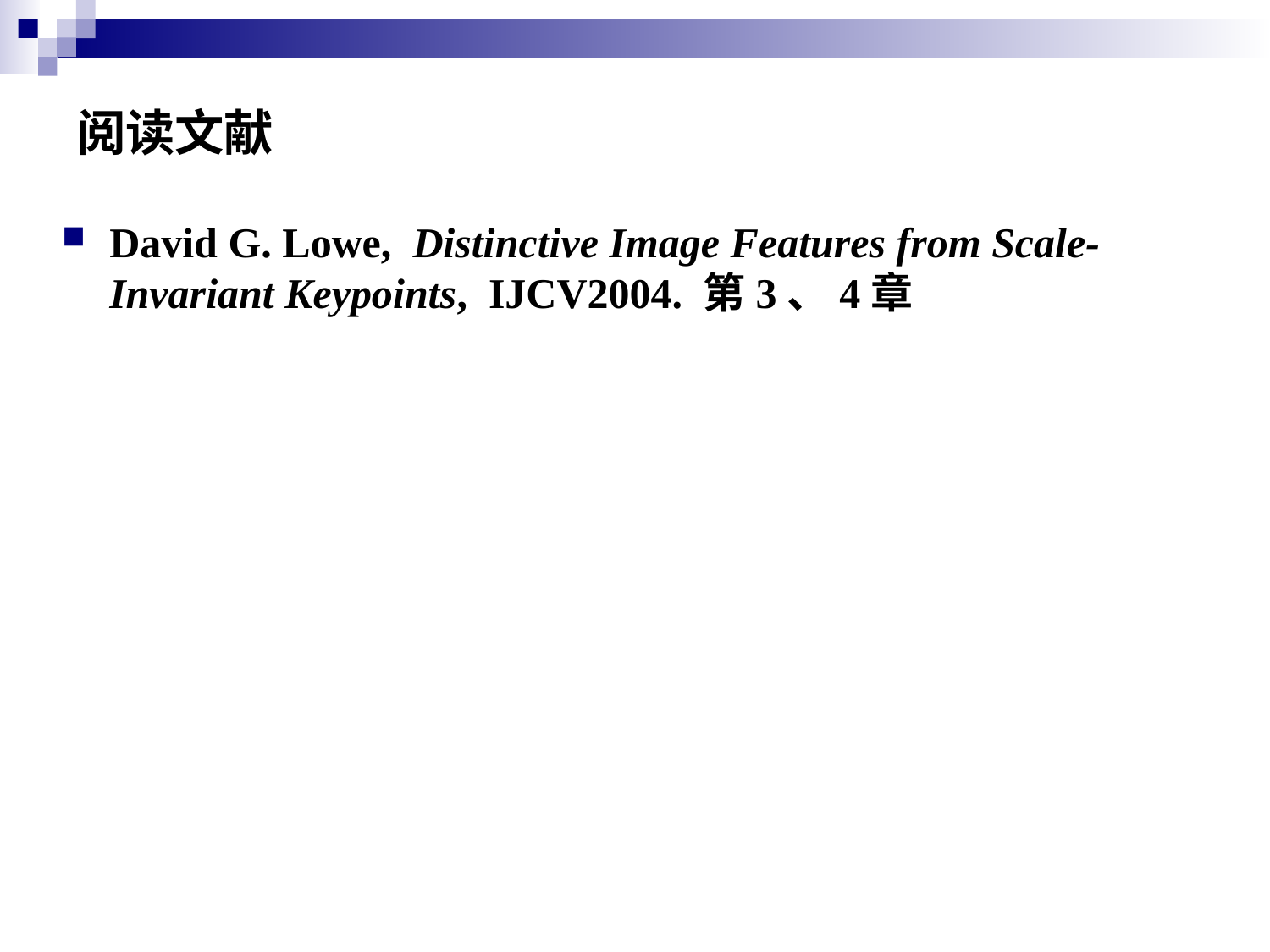

# 阅读文献
David G. Lowe,  Distinctive Image Features from Scale-Invariant Keypoints,  IJCV2004. 第3、4章